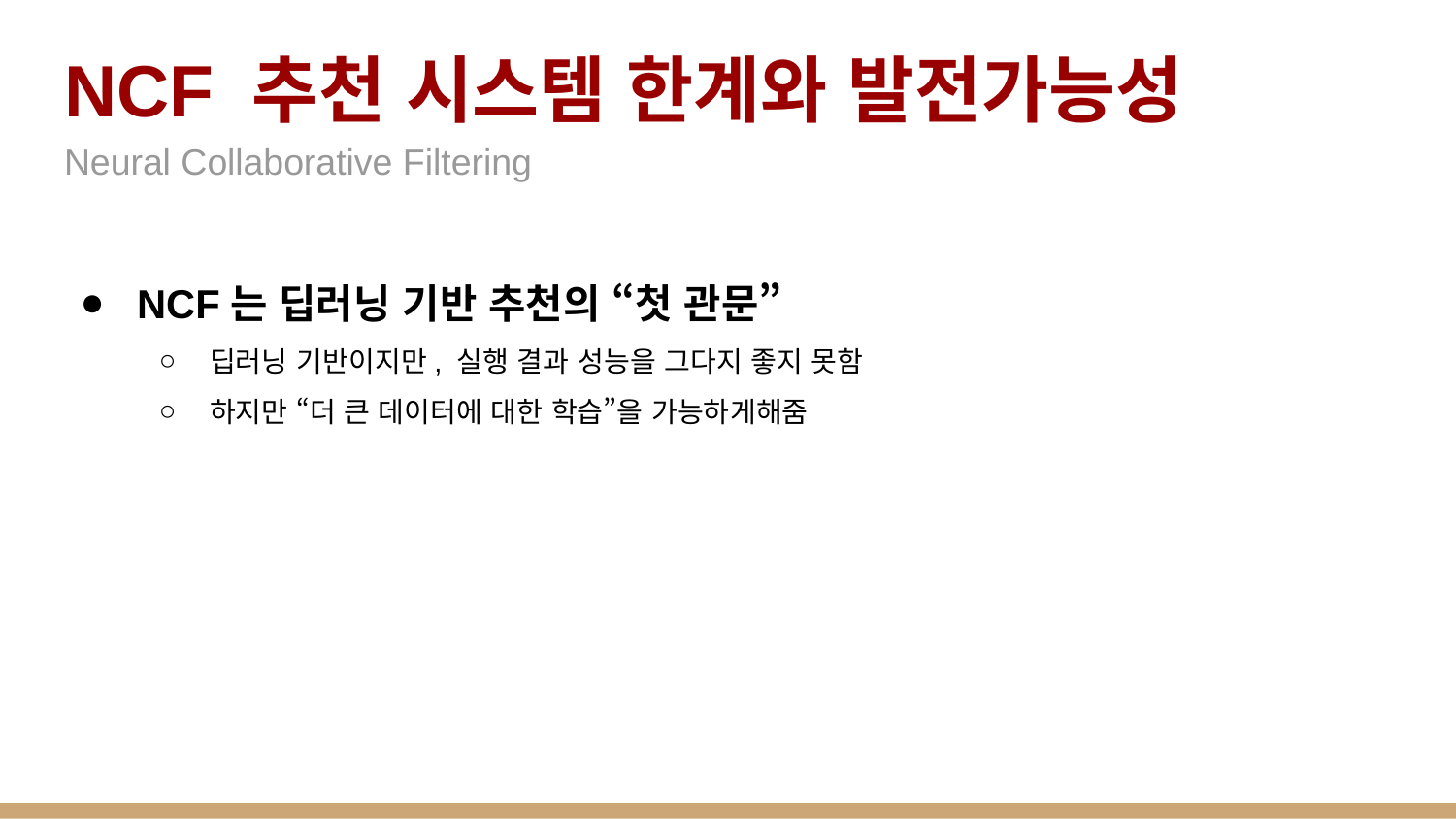

# NCF 추천 시스템 한계와 발전가능성
Neural Collaborative Filtering

NCF는 딥러닝 기반 추천의 “첫 관문”
딥러닝 기반이지만, 실행 결과 성능을 그다지 좋지 못함
하지만 “더 큰 데이터에 대한 학습”을 가능하게해줌